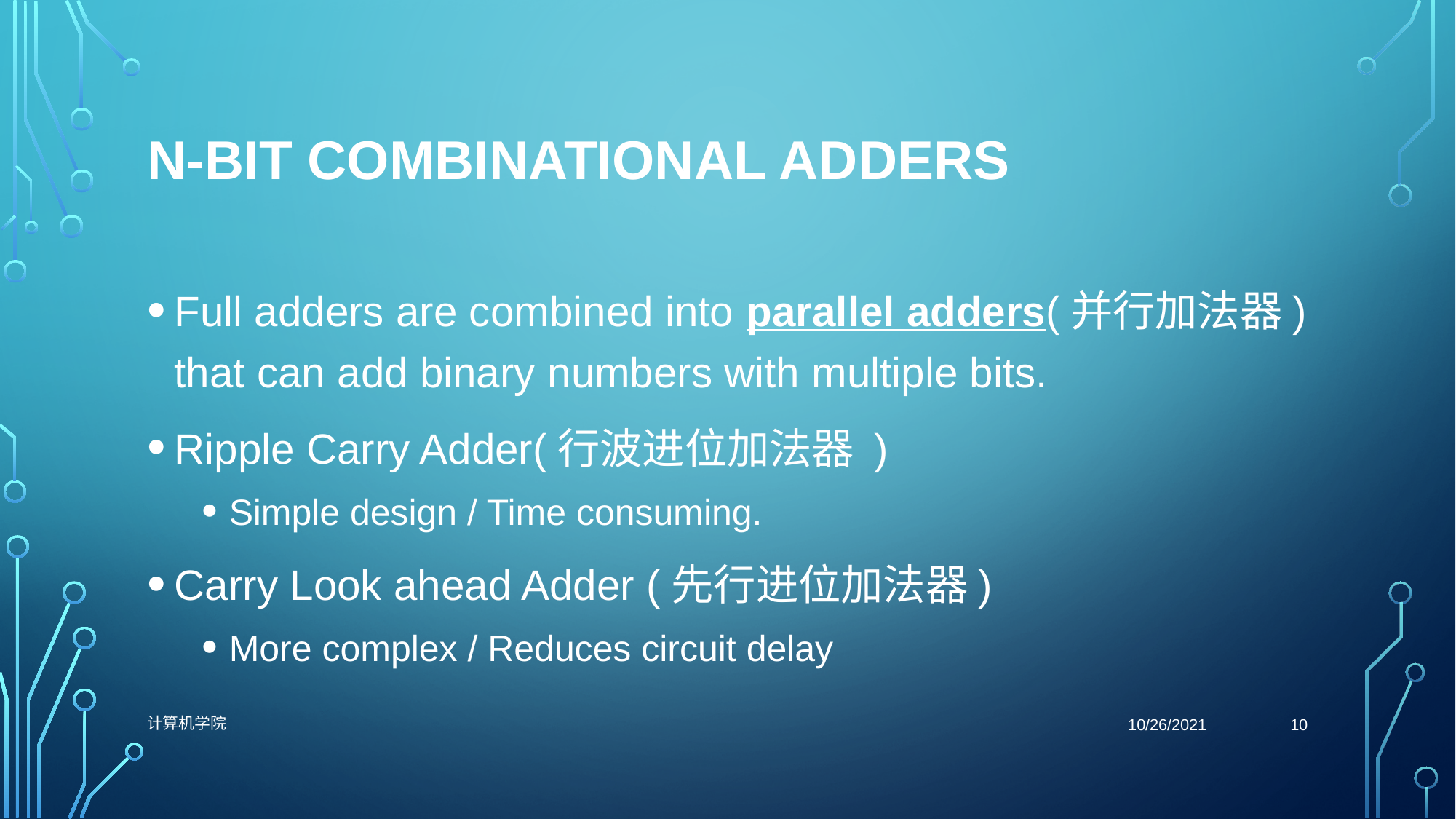

# n-bit Combinational Adders
Full adders are combined into parallel adders(并行加法器) that can add binary numbers with multiple bits.
Ripple Carry Adder(行波进位加法器 )
Simple design / Time consuming.
Carry Look ahead Adder (先行进位加法器)
More complex / Reduces circuit delay

10
计算机学院
10/26/2021